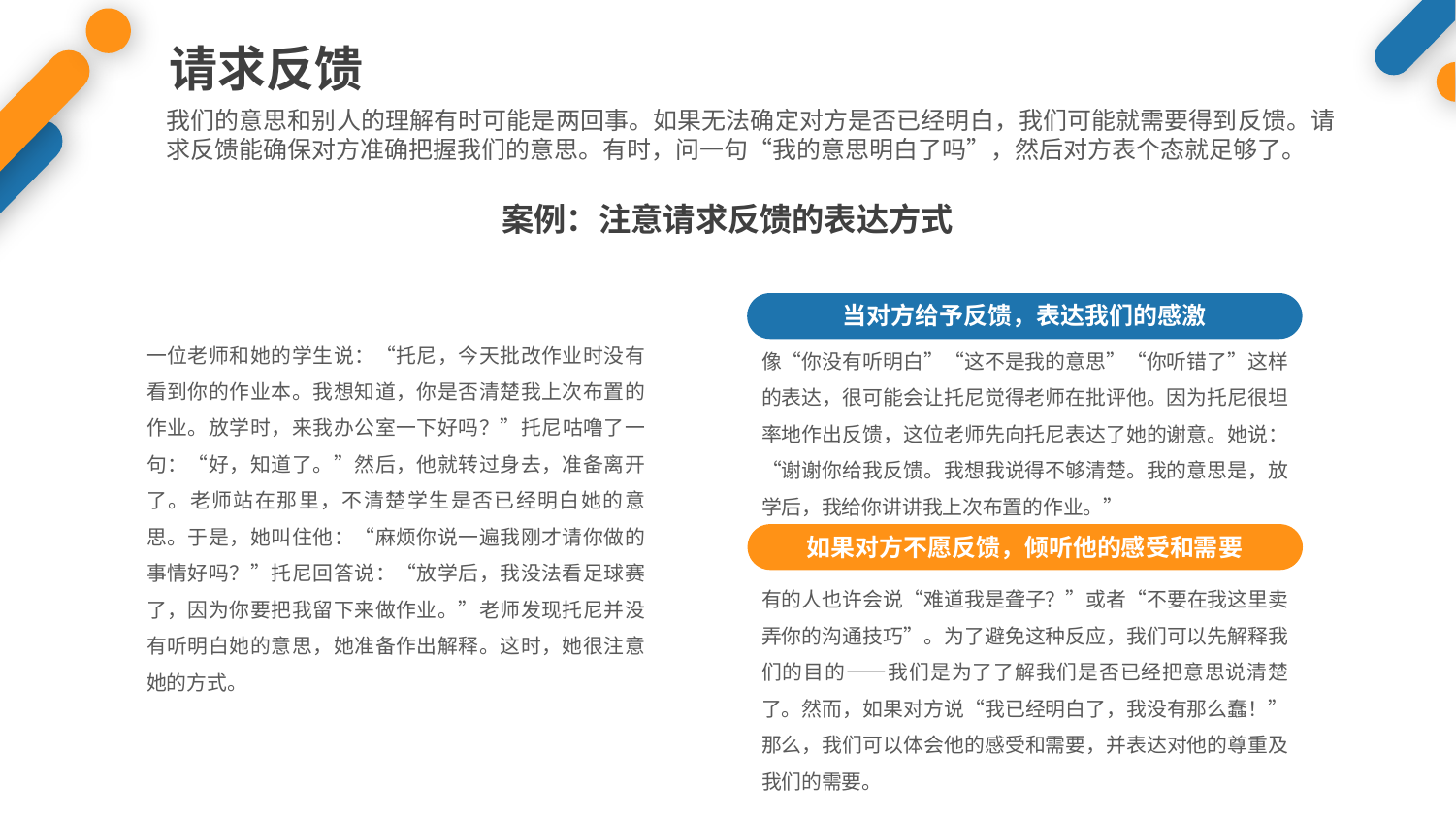

请求反馈
我们的意思和别人的理解有时可能是两回事。如果无法确定对方是否已经明白，我们可能就需要得到反馈。请求反馈能确保对方准确把握我们的意思。有时，问一句“我的意思明白了吗”，然后对方表个态就足够了。
案例：注意请求反馈的表达方式

当对方给予反馈，表达我们的感激
一位老师和她的学生说：“托尼，今天批改作业时没有看到你的作业本。我想知道，你是否清楚我上次布置的作业。放学时，来我办公室一下好吗？”托尼咕噜了一句：“好，知道了。”然后，他就转过身去，准备离开了。老师站在那里，不清楚学生是否已经明白她的意思。于是，她叫住他：“麻烦你说一遍我刚才请你做的事情好吗？”托尼回答说：“放学后，我没法看足球赛了，因为你要把我留下来做作业。”老师发现托尼并没有听明白她的意思，她准备作出解释。这时，她很注意她的方式。
像“你没有听明白”“这不是我的意思”“你听错了”这样的表达，很可能会让托尼觉得老师在批评他。因为托尼很坦率地作出反馈，这位老师先向托尼表达了她的谢意。她说：“谢谢你给我反馈。我想我说得不够清楚。我的意思是，放学后，我给你讲讲我上次布置的作业。”

如果对方不愿反馈，倾听他的感受和需要
有的人也许会说“难道我是聋子？”或者“不要在我这里卖弄你的沟通技巧”。为了避免这种反应，我们可以先解释我们的目的——我们是为了了解我们是否已经把意思说清楚了。然而，如果对方说“我已经明白了，我没有那么蠢！”那么，我们可以体会他的感受和需要，并表达对他的尊重及我们的需要。